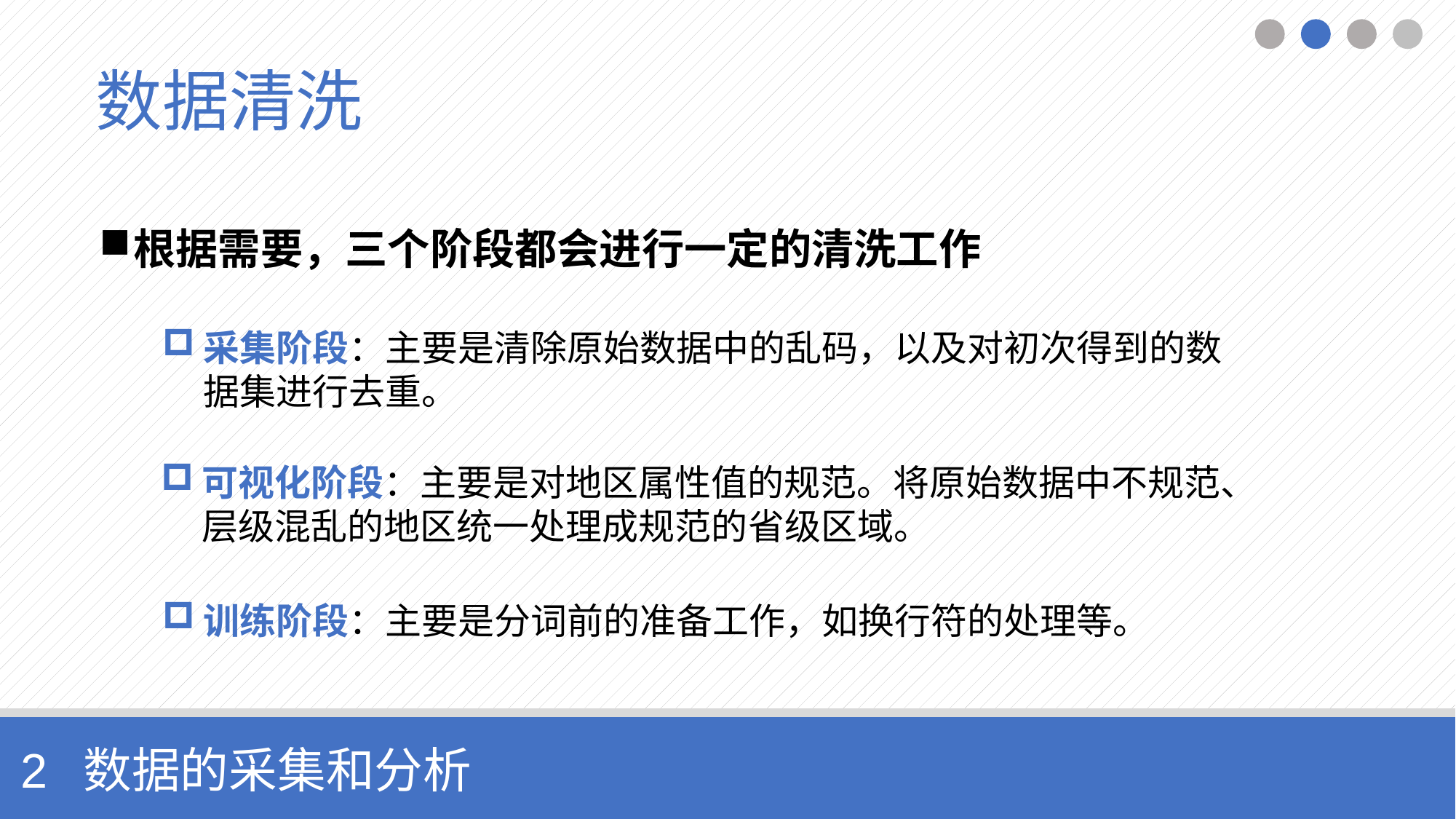

数据清洗
根据需要，三个阶段都会进行一定的清洗工作
采集阶段：主要是清除原始数据中的乱码，以及对初次得到的数据集进行去重。
可视化阶段：主要是对地区属性值的规范。将原始数据中不规范、层级混乱的地区统一处理成规范的省级区域。
训练阶段：主要是分词前的准备工作，如换行符的处理等。

2  数据的采集和分析